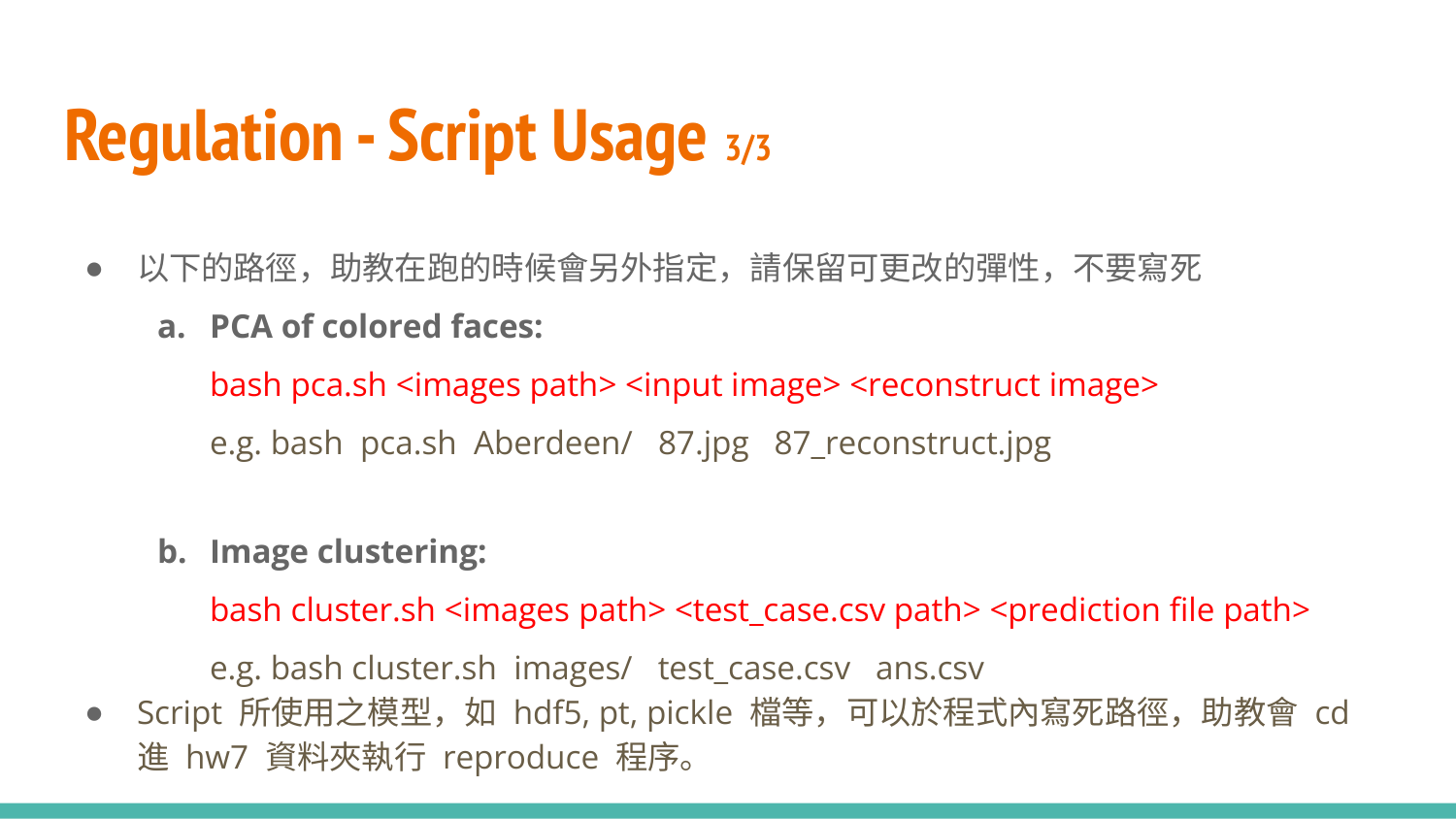

# Regulation - Script Usage 3/3
以下的路徑，助教在跑的時候會另外指定，請保留可更改的彈性，不要寫死
PCA of colored faces:
bash pca.sh <images path> <input image> <reconstruct image>
e.g. bash  pca.sh  Aberdeen/   87.jpg   87_reconstruct.jpg

Image clustering:
bash cluster.sh <images path> <test_case.csv path> <prediction file path>
e.g. bash cluster.sh  images/   test_case.csv   ans.csv
Script 所使用之模型，如 hdf5, pt, pickle 檔等，可以於程式內寫死路徑，助教會 cd 進 hw7 資料夾執行 reproduce 程序。